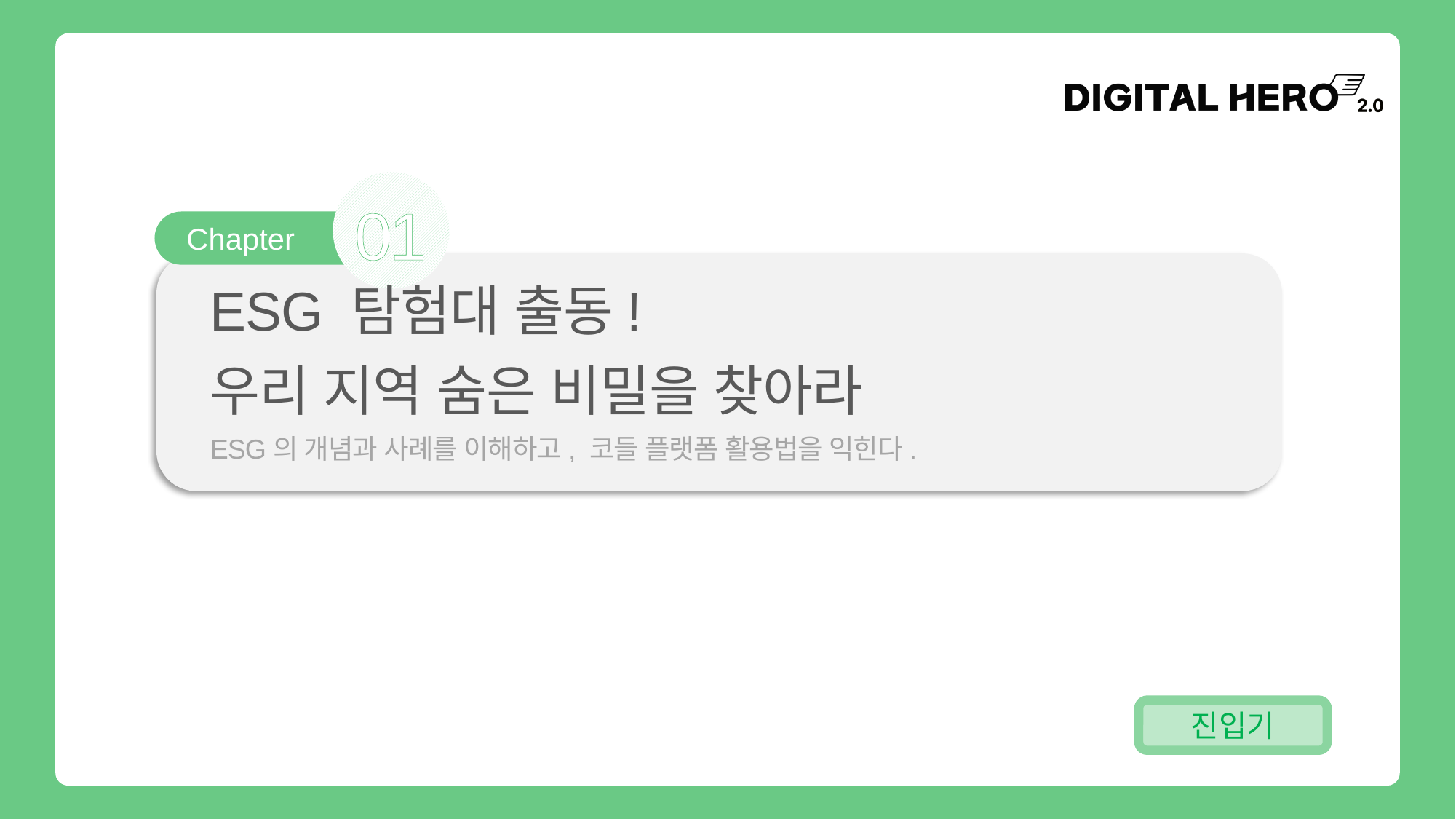

01
ESG 탐험대 출동!
우리 지역 숨은 비밀을 찾아라
ESG의 개념과 사례를 이해하고, 코들 플랫폼 활용법을 익힌다.
진입기